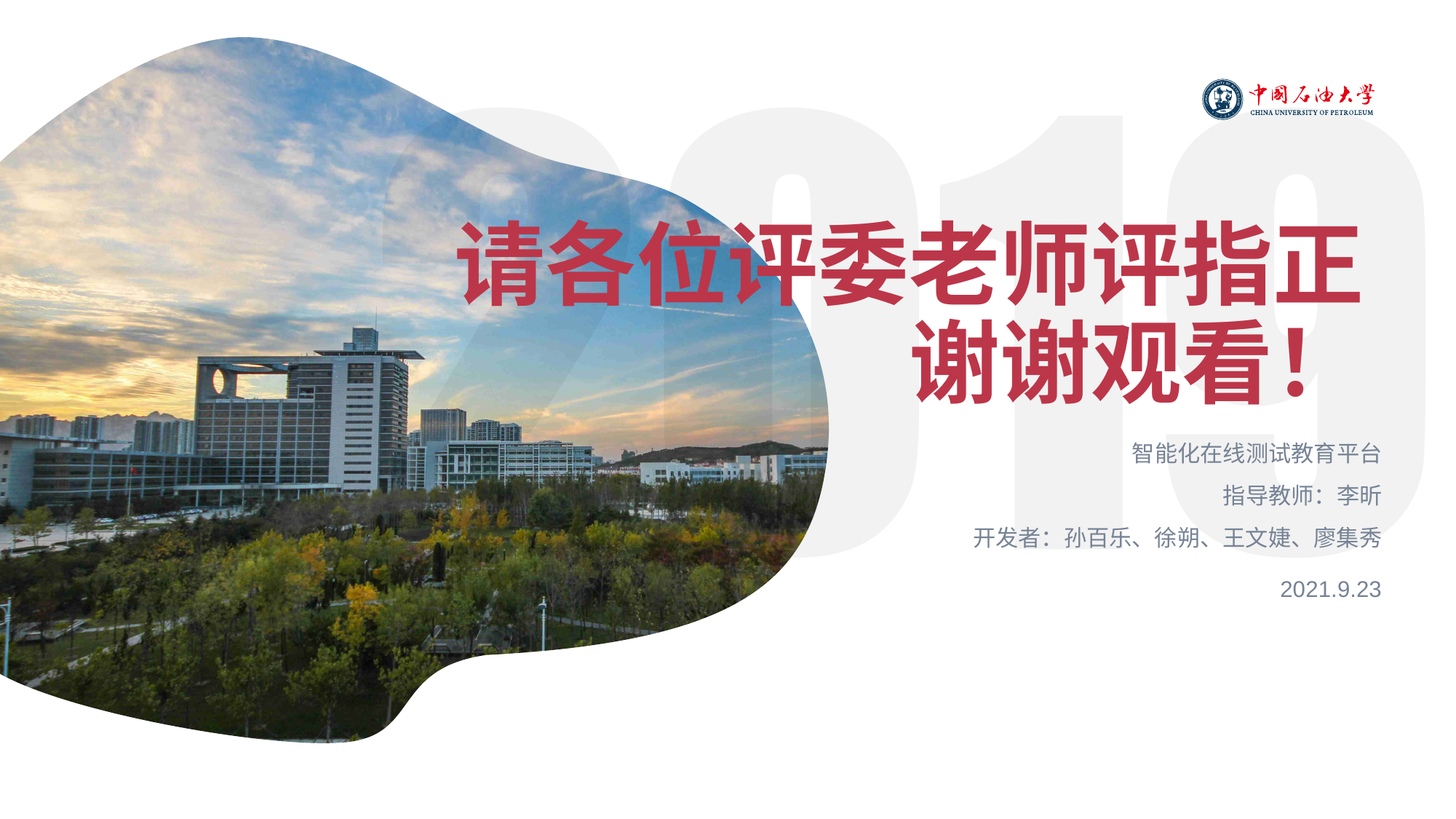

# 请各位评委老师评指正 谢谢观看！
智能化在线测试教育平台
指导教师：李昕
开发者：孙百乐、徐朔、王文婕、廖集秀
2021.9.23